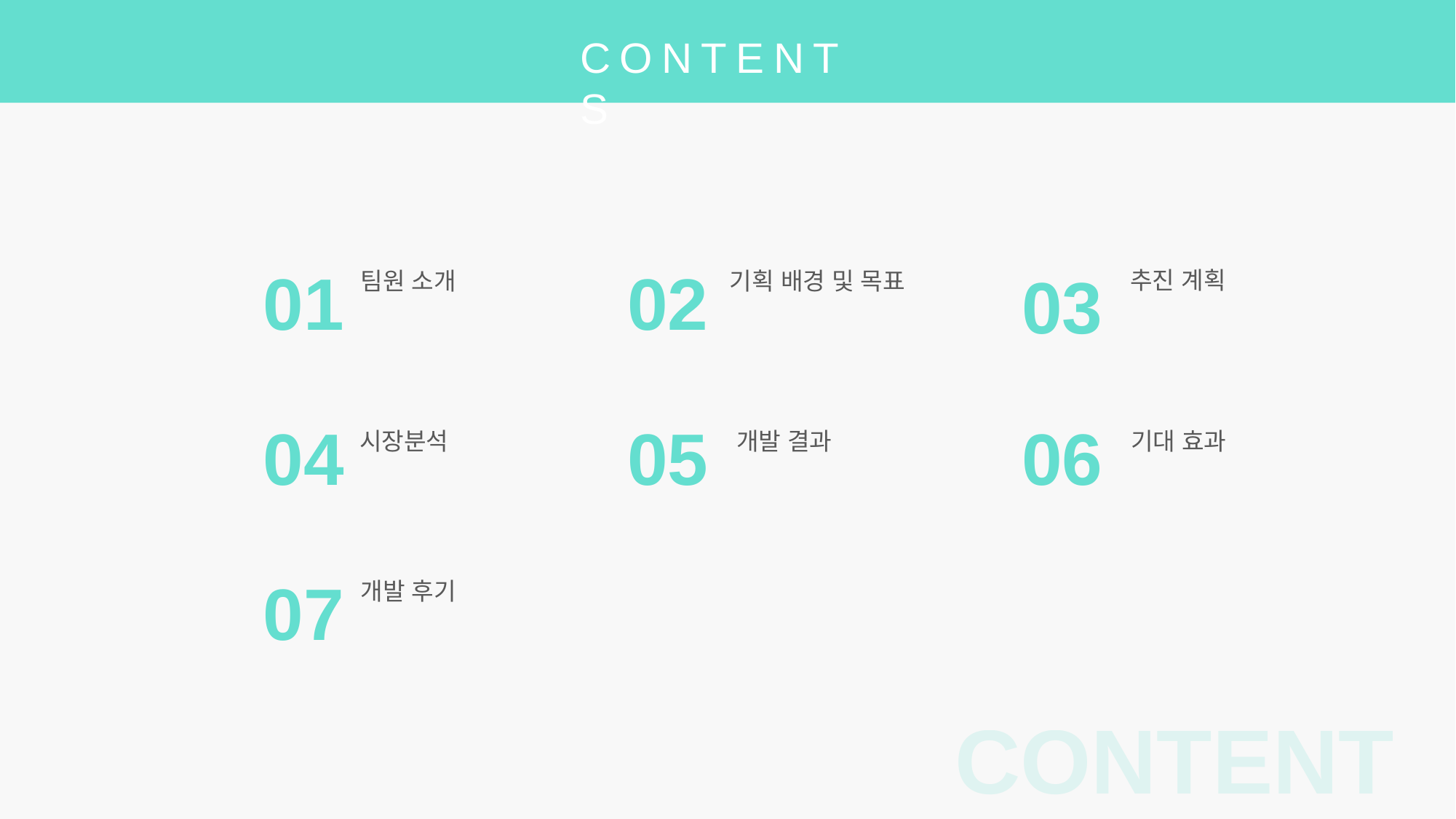

CONTENTS
01
팀원 소개
02
기획 배경 및 목표
03
추진 계획
04
시장분석
07
개발 후기
06
기대 효과
05
개발 결과
CONTENTS